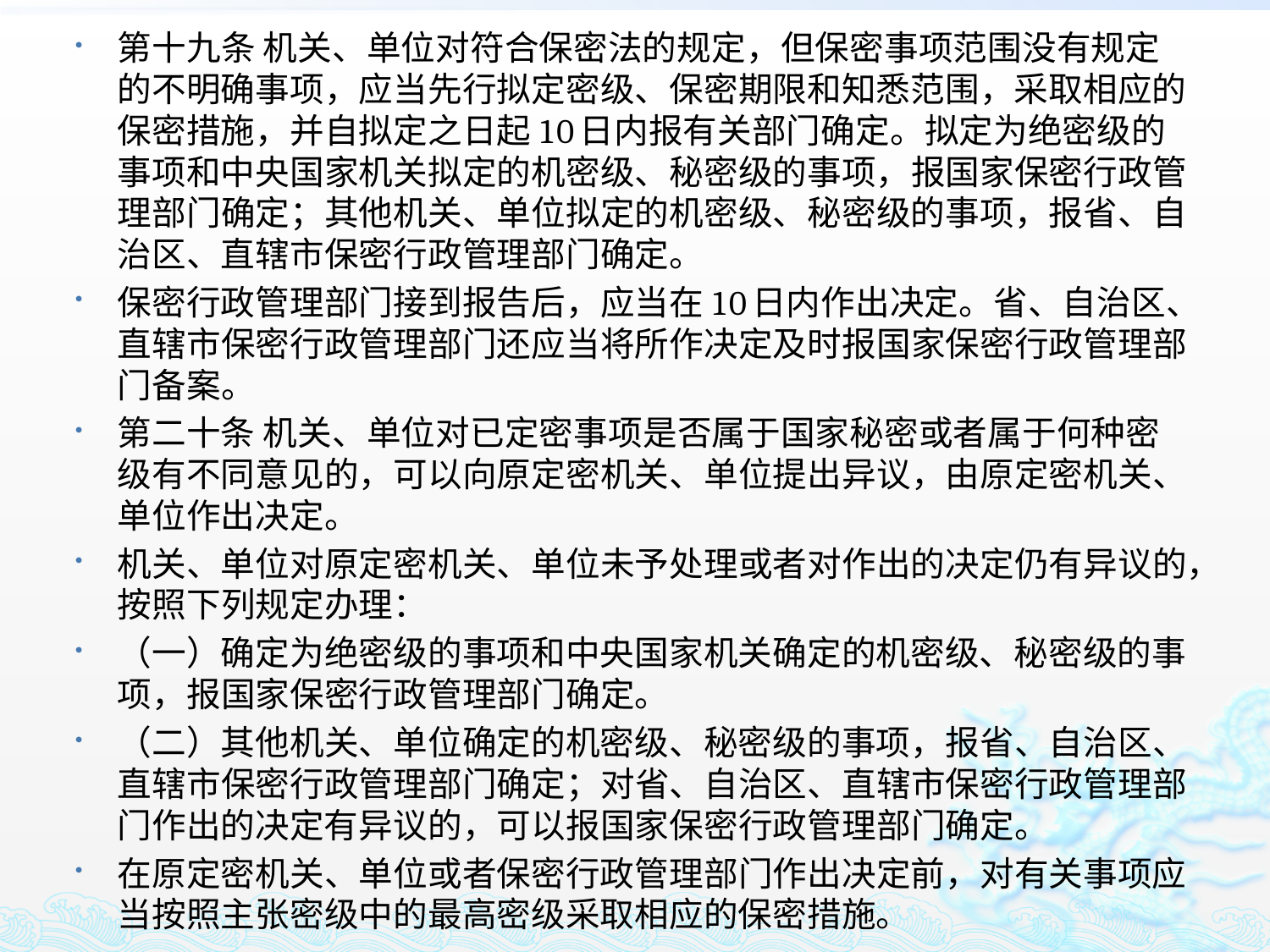

第十九条 机关、单位对符合保密法的规定，但保密事项范围没有规定的不明确事项，应当先行拟定密级、保密期限和知悉范围，采取相应的保密措施，并自拟定之日起10日内报有关部门确定。拟定为绝密级的事项和中央国家机关拟定的机密级、秘密级的事项，报国家保密行政管理部门确定；其他机关、单位拟定的机密级、秘密级的事项，报省、自治区、直辖市保密行政管理部门确定。
保密行政管理部门接到报告后，应当在10日内作出决定。省、自治区、直辖市保密行政管理部门还应当将所作决定及时报国家保密行政管理部门备案。
第二十条 机关、单位对已定密事项是否属于国家秘密或者属于何种密级有不同意见的，可以向原定密机关、单位提出异议，由原定密机关、单位作出决定。
机关、单位对原定密机关、单位未予处理或者对作出的决定仍有异议的，按照下列规定办理：
（一）确定为绝密级的事项和中央国家机关确定的机密级、秘密级的事项，报国家保密行政管理部门确定。
（二）其他机关、单位确定的机密级、秘密级的事项，报省、自治区、直辖市保密行政管理部门确定；对省、自治区、直辖市保密行政管理部门作出的决定有异议的，可以报国家保密行政管理部门确定。
在原定密机关、单位或者保密行政管理部门作出决定前，对有关事项应当按照主张密级中的最高密级采取相应的保密措施。